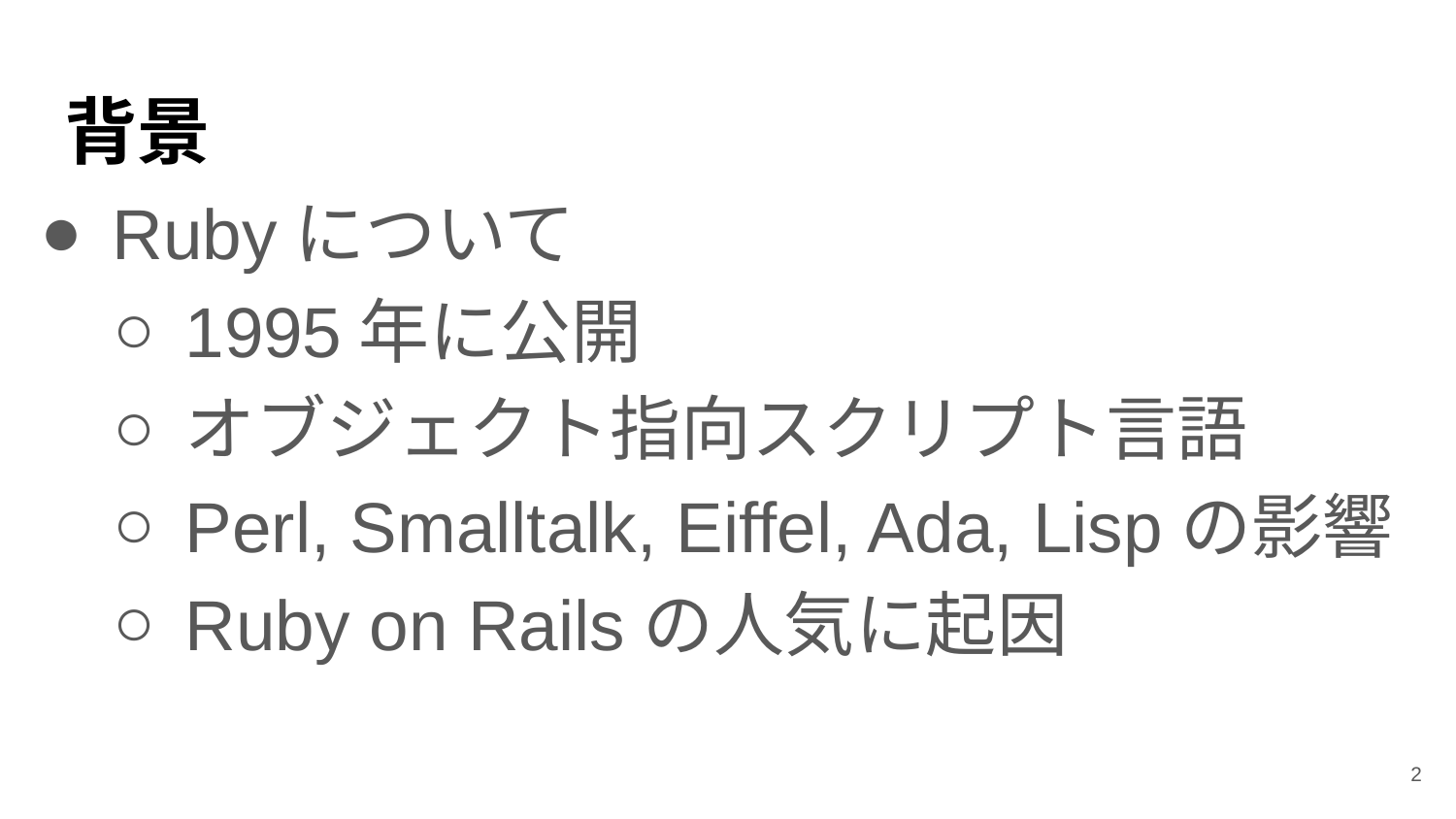

# 背景
Rubyについて
1995年に公開
オブジェクト指向スクリプト言語
Perl, Smalltalk, Eiffel, Ada, Lispの影響
Ruby on Railsの人気に起因
2